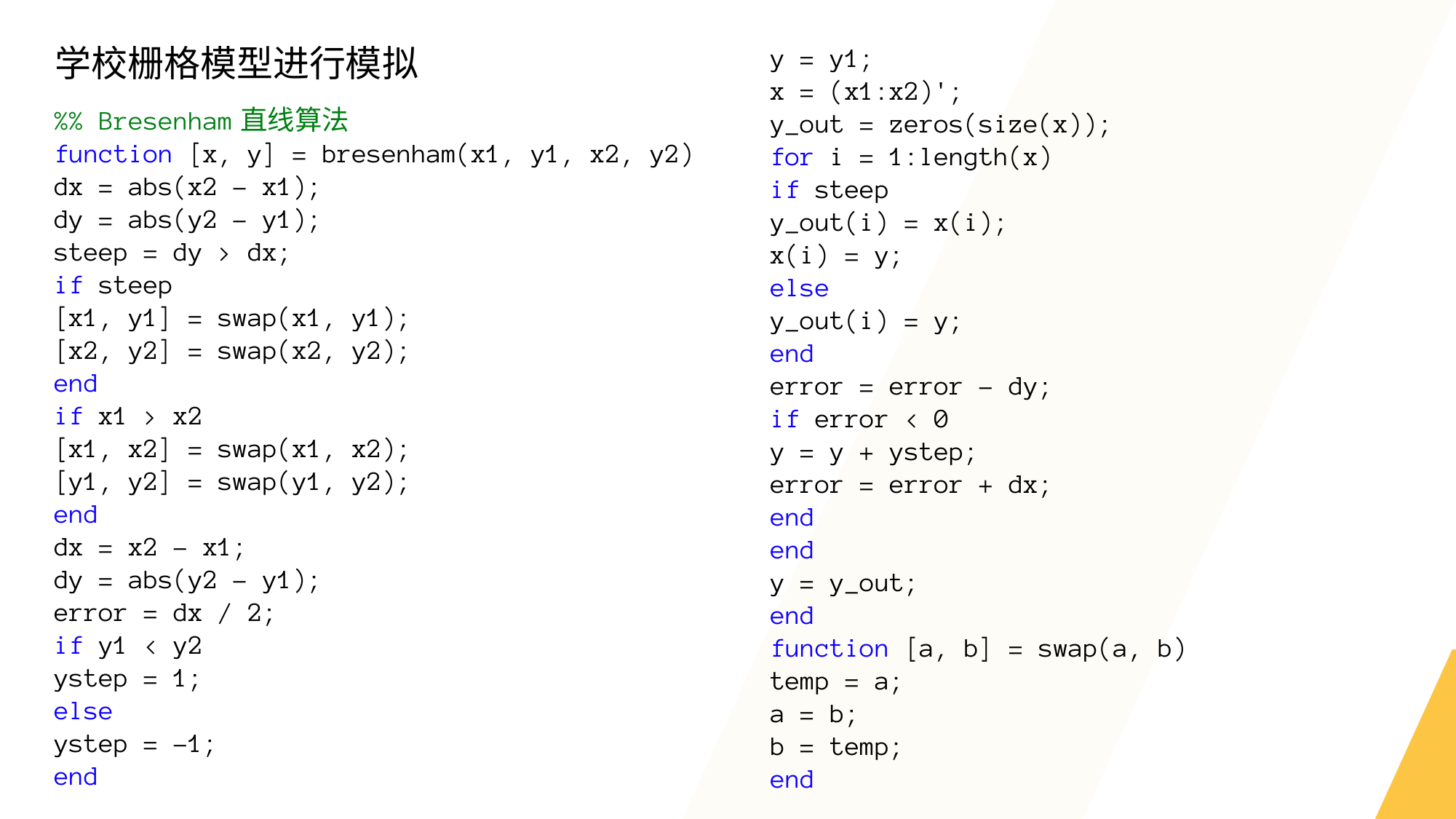

学校栅格模型进行模拟

y = y1;
x = (x1:x2)';
y_out = zeros(size(x));
for i = 1:length(x)
if steep
y_out(i) = x(i);
x(i) = y;
else
y_out(i) = y;
end
error = error - dy;
if error < 0
y = y + ystep;
error = error + dx;
end
end
y = y_out;
end
function [a, b] = swap(a, b)
temp = a;
a = b;
b = temp;
end
%% Bresenham直线算法
function [x, y] = bresenham(x1, y1, x2, y2)
dx = abs(x2 - x1);
dy = abs(y2 - y1);
steep = dy > dx;
if steep
[x1, y1] = swap(x1, y1);
[x2, y2] = swap(x2, y2);
end
if x1 > x2
[x1, x2] = swap(x1, x2);
[y1, y2] = swap(y1, y2);
end
dx = x2 - x1;
dy = abs(y2 - y1);
error = dx / 2;
if y1 < y2
ystep = 1;
else
ystep = -1;
end